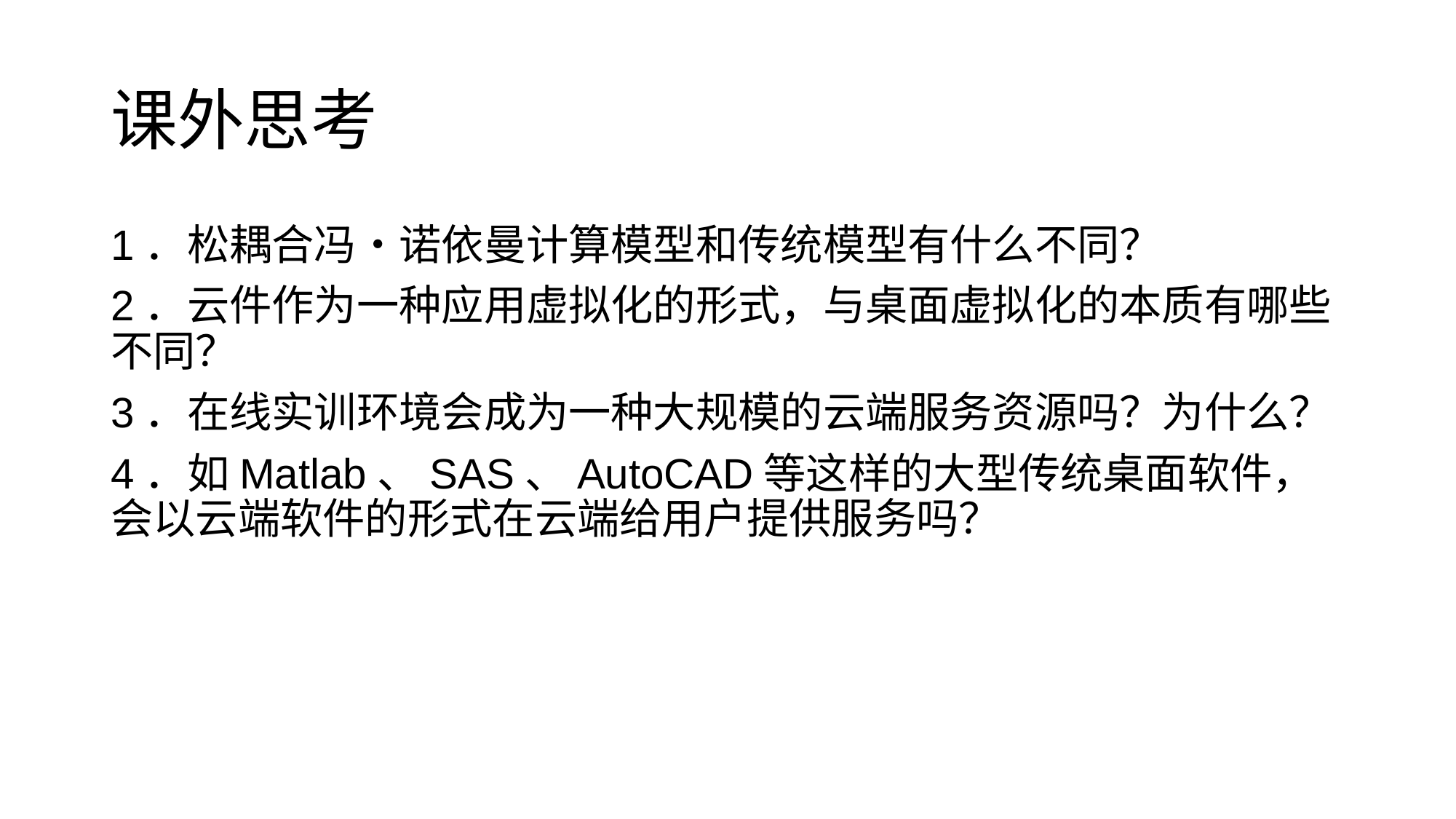

# 课外思考
1．松耦合冯•诺依曼计算模型和传统模型有什么不同？
2．云件作为一种应用虚拟化的形式，与桌面虚拟化的本质有哪些不同？
3．在线实训环境会成为一种大规模的云端服务资源吗？为什么？
4．如Matlab、SAS、AutoCAD等这样的大型传统桌面软件，会以云端软件的形式在云端给用户提供服务吗？